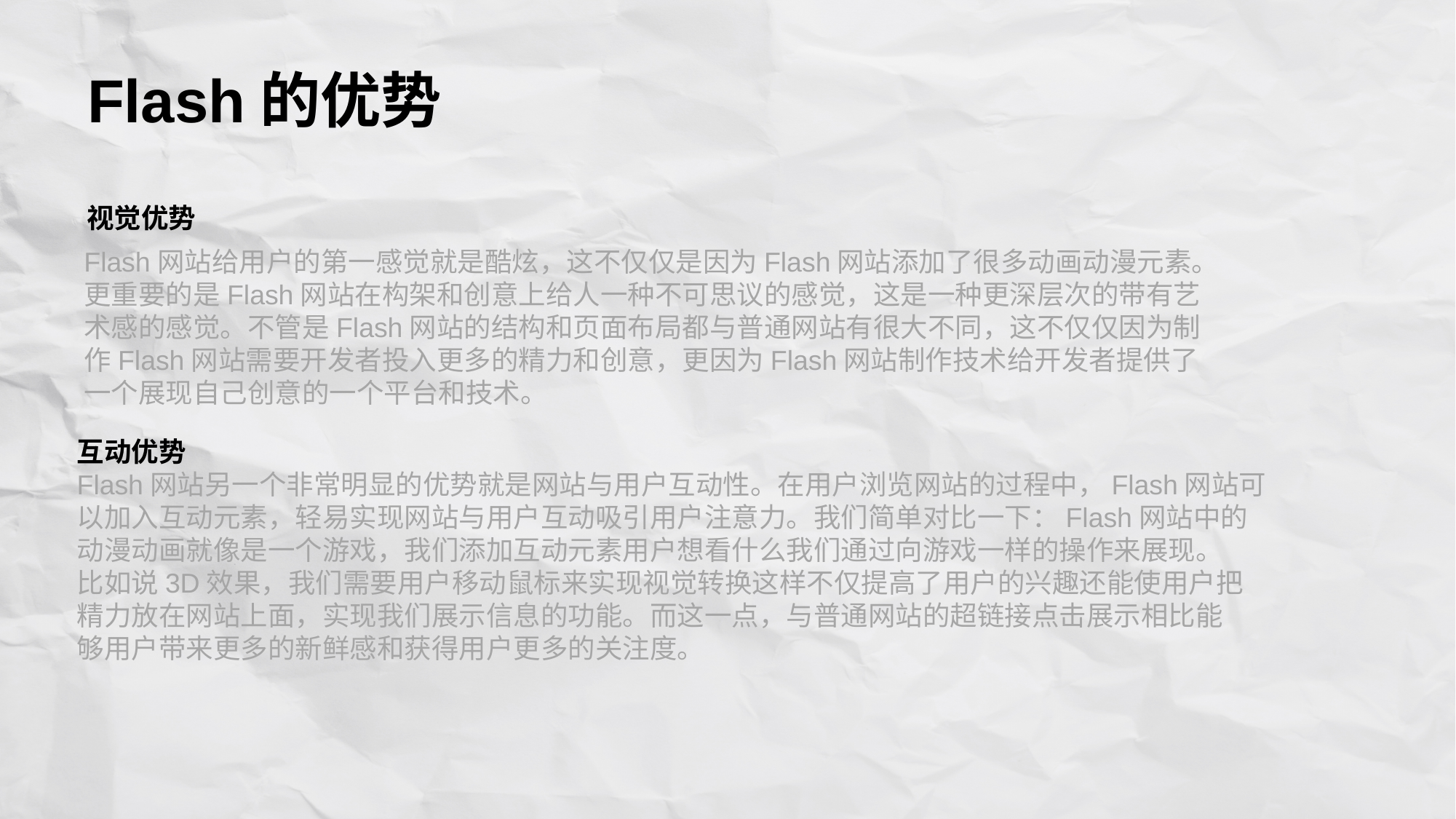

Flash的优势
视觉优势
Flash网站给用户的第一感觉就是酷炫，这不仅仅是因为Flash网站添加了很多动画动漫元素。更重要的是Flash网站在构架和创意上给人一种不可思议的感觉，这是一种更深层次的带有艺术感的感觉。不管是Flash网站的结构和页面布局都与普通网站有很大不同，这不仅仅因为制作Flash网站需要开发者投入更多的精力和创意，更因为Flash网站制作技术给开发者提供了一个展现自己创意的一个平台和技术。
互动优势
Flash网站另一个非常明显的优势就是网站与用户互动性。在用户浏览网站的过程中，Flash网站可
以加入互动元素，轻易实现网站与用户互动吸引用户注意力。我们简单对比一下：Flash网站中的
动漫动画就像是一个游戏，我们添加互动元素用户想看什么我们通过向游戏一样的操作来展现。
比如说3D效果，我们需要用户移动鼠标来实现视觉转换这样不仅提高了用户的兴趣还能使用户把
精力放在网站上面，实现我们展示信息的功能。而这一点，与普通网站的超链接点击展示相比能
够用户带来更多的新鲜感和获得用户更多的关注度。